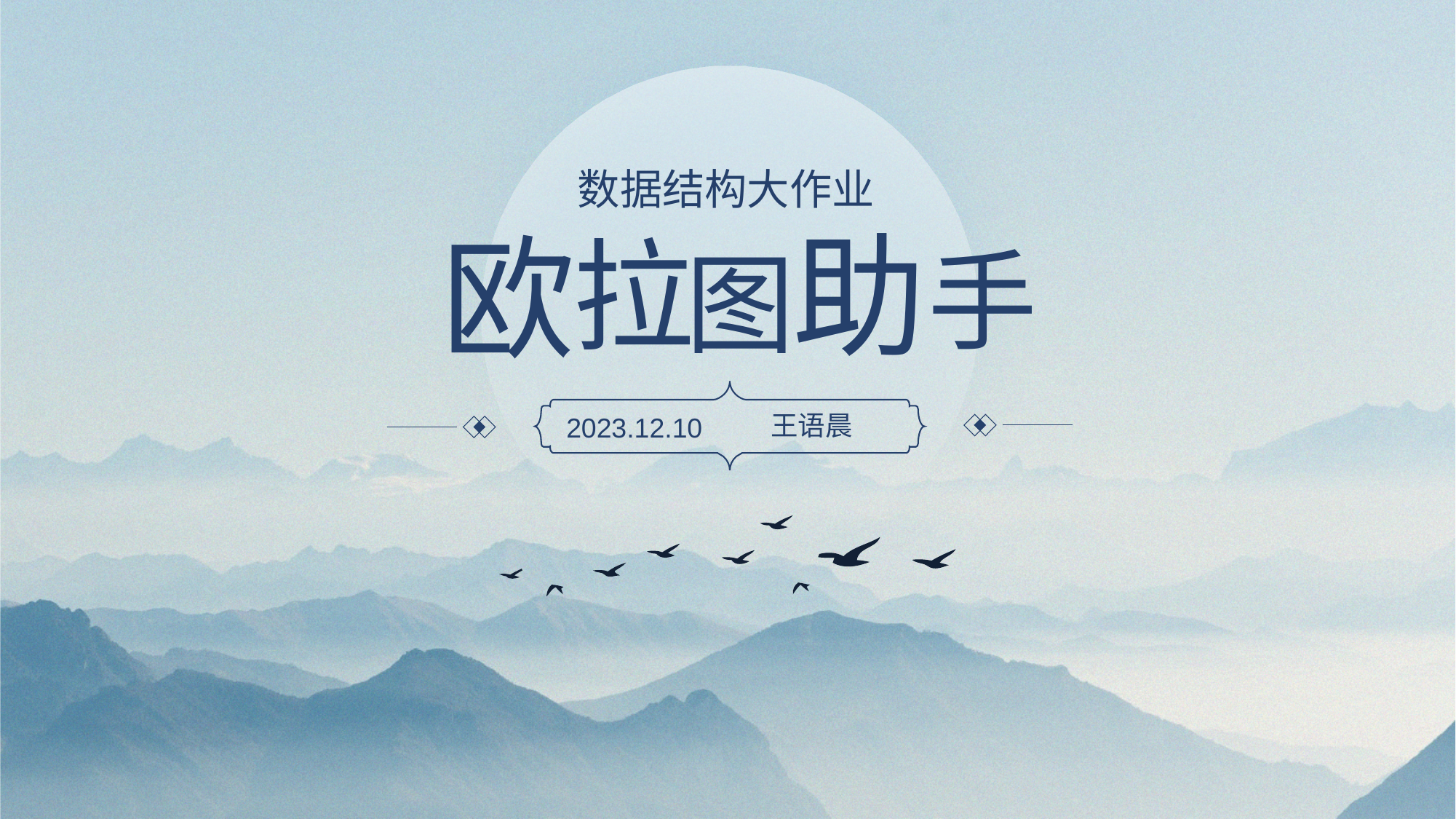

数据结构大作业
助
欧
拉
手
图

王语晨
2023.12.10